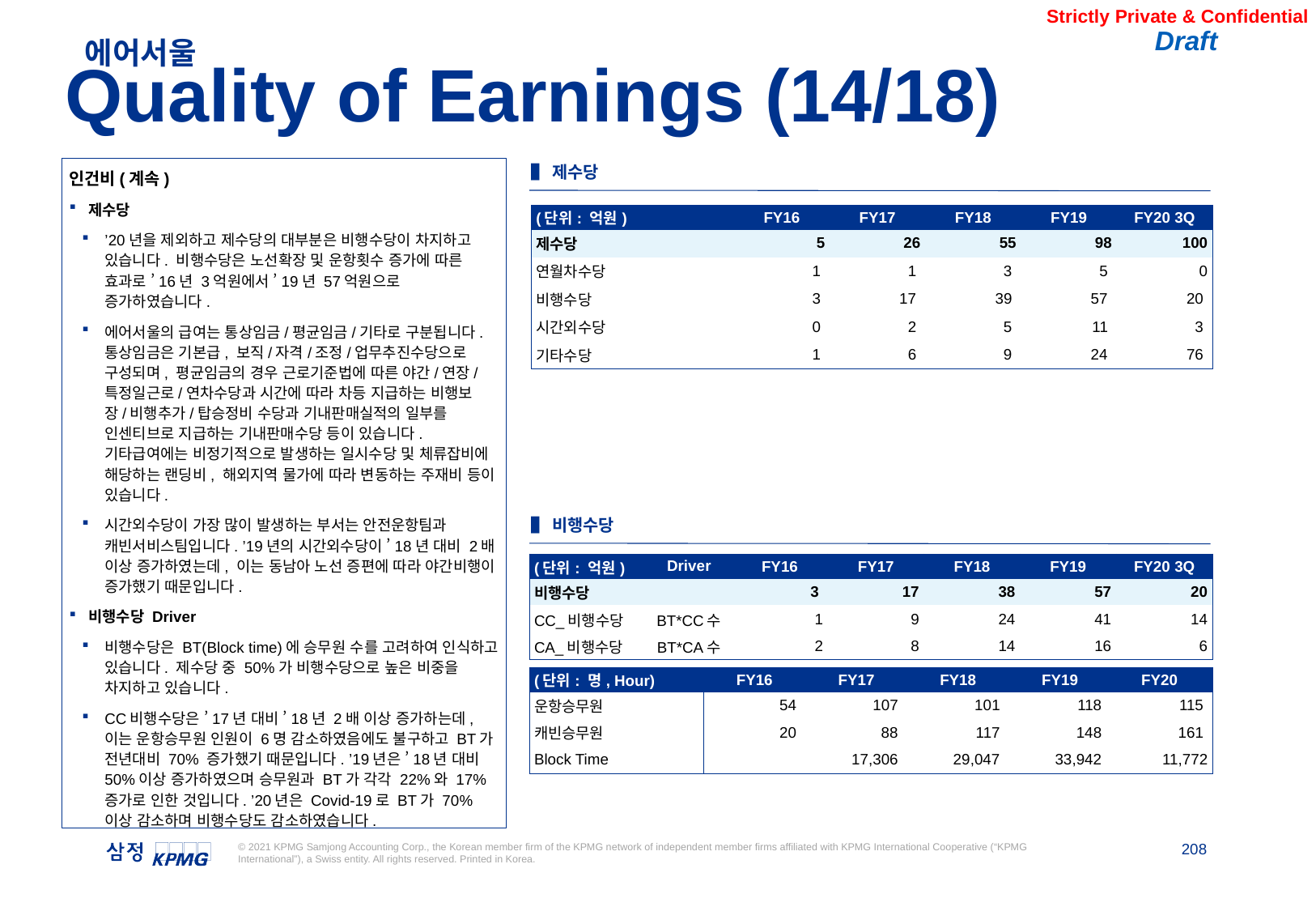

에어서울
Quality of Earnings (14/18)
▌제수당

인건비(계속)
제수당
’20년을 제외하고 제수당의 대부분은 비행수당이 차지하고 있습니다. 비행수당은 노선확장 및 운항횟수 증가에 따른 효과로 ’16년 3억원에서 ’19년 57억원으로 증가하였습니다.
에어서울의 급여는 통상임금/평균임금/기타로 구분됩니다. 통상임금은 기본급, 보직/자격/조정/업무추진수당으로 구성되며, 평균임금의 경우 근로기준법에 따른 야간/연장/특정일근로/연차수당과 시간에 따라 차등 지급하는 비행보장/비행추가/탑승정비 수당과 기내판매실적의 일부를 인센티브로 지급하는 기내판매수당 등이 있습니다. 기타급여에는 비정기적으로 발생하는 일시수당 및 체류잡비에 해당하는 랜딩비, 해외지역 물가에 따라 변동하는 주재비 등이 있습니다.
시간외수당이 가장 많이 발생하는 부서는 안전운항팀과 캐빈서비스팀입니다. ’19년의 시간외수당이 ’18년 대비 2배 이상 증가하였는데, 이는 동남아 노선 증편에 따라 야간비행이 증가했기 때문입니다.
비행수당 Driver
비행수당은 BT(Block time)에 승무원 수를 고려하여 인식하고 있습니다. 제수당 중 50%가 비행수당으로 높은 비중을 차지하고 있습니다.
CC비행수당은 ’17년 대비 ’18년 2배 이상 증가하는데, 이는 운항승무원 인원이 6명 감소하였음에도 불구하고 BT가 전년대비 70% 증가했기 때문입니다. ’19년은 ’18년 대비 50%이상 증가하였으며 승무원과 BT가 각각 22%와 17%증가로 인한 것입니다. ’20년은 Covid-19로 BT가 70% 이상 감소하며 비행수당도 감소하였습니다.
| (단위: 억원) | FY16 | FY17 | FY18 | FY19 | FY20 3Q |
| --- | --- | --- | --- | --- | --- |
| 제수당 | 5 | 26 | 55 | 98 | 100 |
| 연월차수당 | 1 | 1 | 3 | 5 | 0 |
| 비행수당 | 3 | 17 | 39 | 57 | 20 |
| 시간외수당 | 0 | 2 | 5 | 11 | 3 |
| 기타수당 | 1 | 6 | 9 | 24 | 76 |
▌비행수당

| (단위: 억원) | Driver | FY16 | FY17 | FY18 | FY19 | FY20 3Q |
| --- | --- | --- | --- | --- | --- | --- |
| 비행수당 |  | 3 | 17 | 38 | 57 | 20 |
| CC\_비행수당 | BT\*CC수 | 1 | 9 | 24 | 41 | 14 |
| CA\_비행수당 | BT\*CA수 | 2 | 8 | 14 | 16 | 6 |
| (단위: 명, Hour) | FY16 | FY17 | FY18 | FY19 | FY20 |
| --- | --- | --- | --- | --- | --- |
| 운항승무원 | 54 | 107 | 101 | 118 | 115 |
| 캐빈승무원 | 20 | 88 | 117 | 148 | 161 |
| Block Time |  | 17,306 | 29,047 | 33,942 | 11,772 |